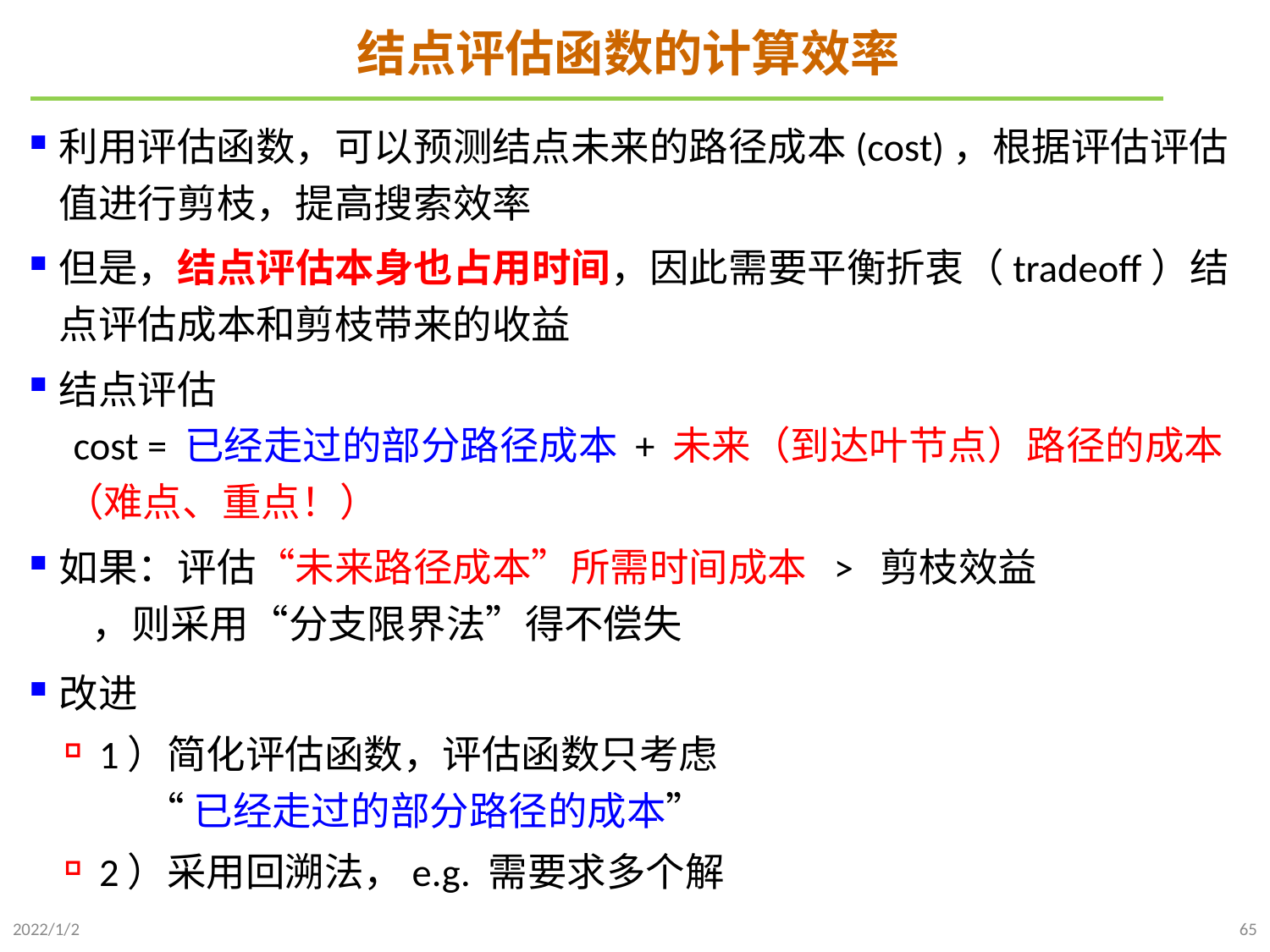

# 结点评估函数的计算效率
利用评估函数，可以预测结点未来的路径成本(cost)，根据评估评估值进行剪枝，提高搜索效率
但是，结点评估本身也占用时间，因此需要平衡折衷（tradeoff）结点评估成本和剪枝带来的收益
结点评估
 cost = 已经走过的部分路径成本 + 未来（到达叶节点）路径的成本（难点、重点！）
如果：评估“未来路径成本”所需时间成本  >  剪枝效益
      ，则采用“分支限界法”得不偿失
改进
1）简化评估函数，评估函数只考虑
             “已经走过的部分路径的成本”
2）采用回溯法，e.g. 需要求多个解

2022/1/2
65